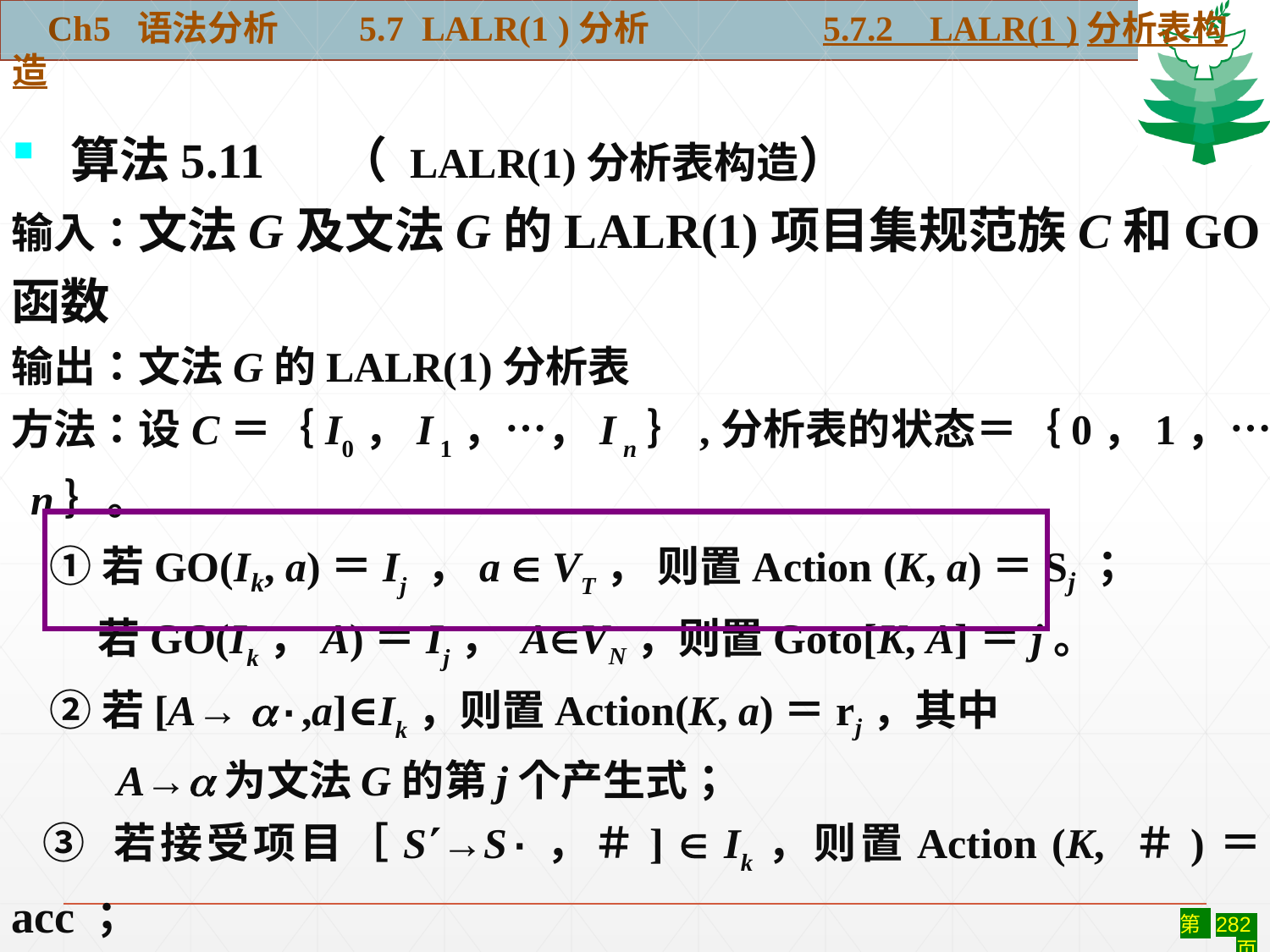

Ch5  语法分析         5.7  LALR(1 )分析	     5.7.2    LALR(1 )分析表构造
#
  算法5.11     （ LALR(1)分析表构造）
输入：文法G及文法G的LALR(1)项目集规范族C和GO函数
输出：文法G的LALR(1)分析表
方法：设C＝｛I0，I 1，…，I n｝,分析表的状态＝｛0，1，…， n｝。
    ①若GO(Ik, a)＝Ij ，a ∈ VT， 则置Action (K, a)＝Sj；
        若GO(Ik，A)＝Ij， A∈VN，则置Goto[K, A]＝j。
    ②若[A→ α·,a]∈Ik，则置Action(K, a)＝rj，其中
          A→α为文法G的第j个产生式；
  ③ 若接受项目［S′→S·，＃] ∈ Ik，则置Action (K, ＃)＝acc；
  ④ Action表中不能用①至③规则填入信息的,则置“出错标志”